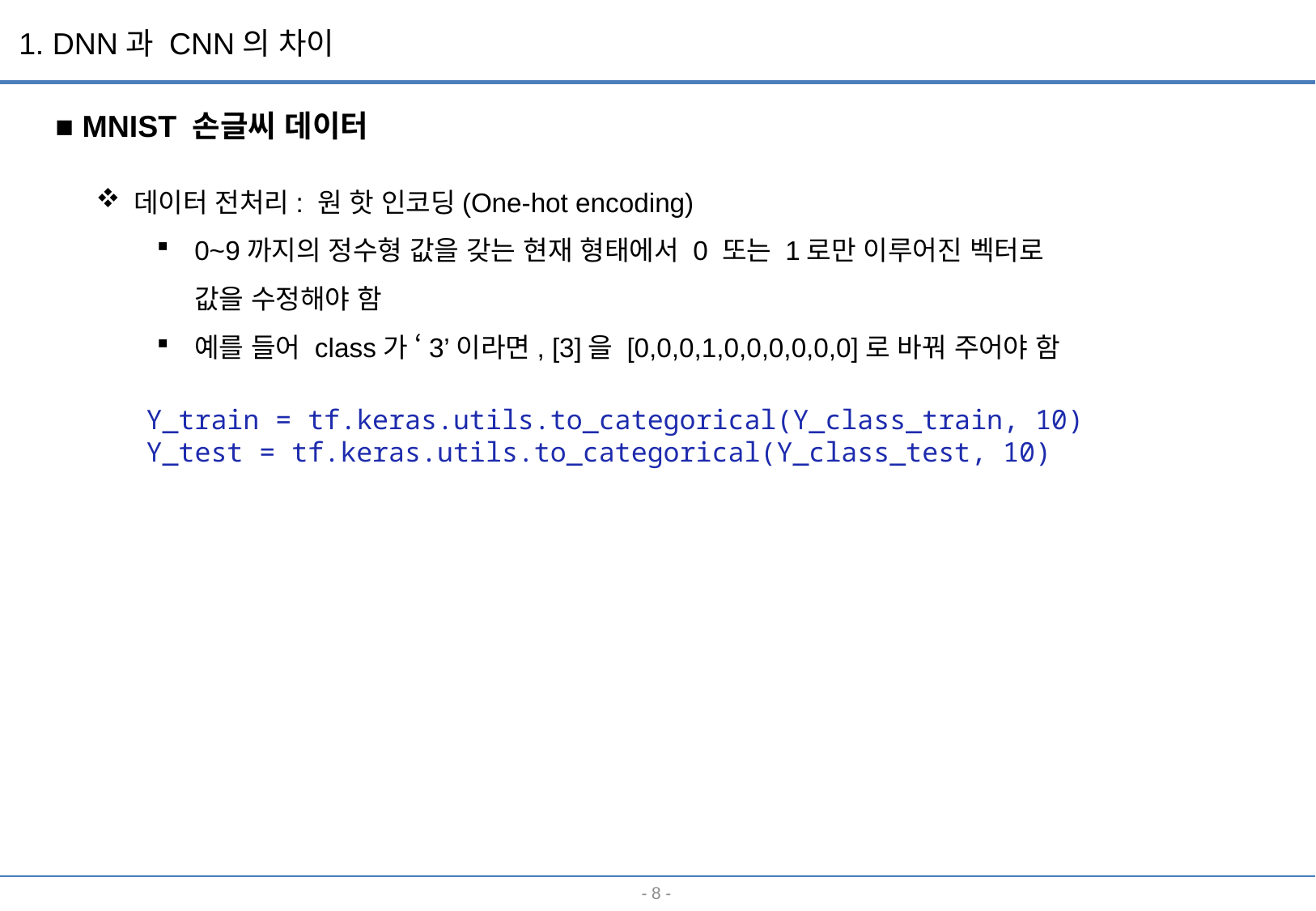

1. DNN과 CNN의 차이
■ MNIST 손글씨 데이터
데이터 전처리: 원 핫 인코딩(One-hot encoding)
0~9까지의 정수형 값을 갖는 현재 형태에서 0 또는 1로만 이루어진 벡터로
값을 수정해야 함
예를 들어 class가 ‘3’이라면, [3]을 [0,0,0,1,0,0,0,0,0,0]로 바꿔 주어야 함
Y_train = tf.keras.utils.to_categorical(Y_class_train, 10)
Y_test = tf.keras.utils.to_categorical(Y_class_test, 10)
- 8 -